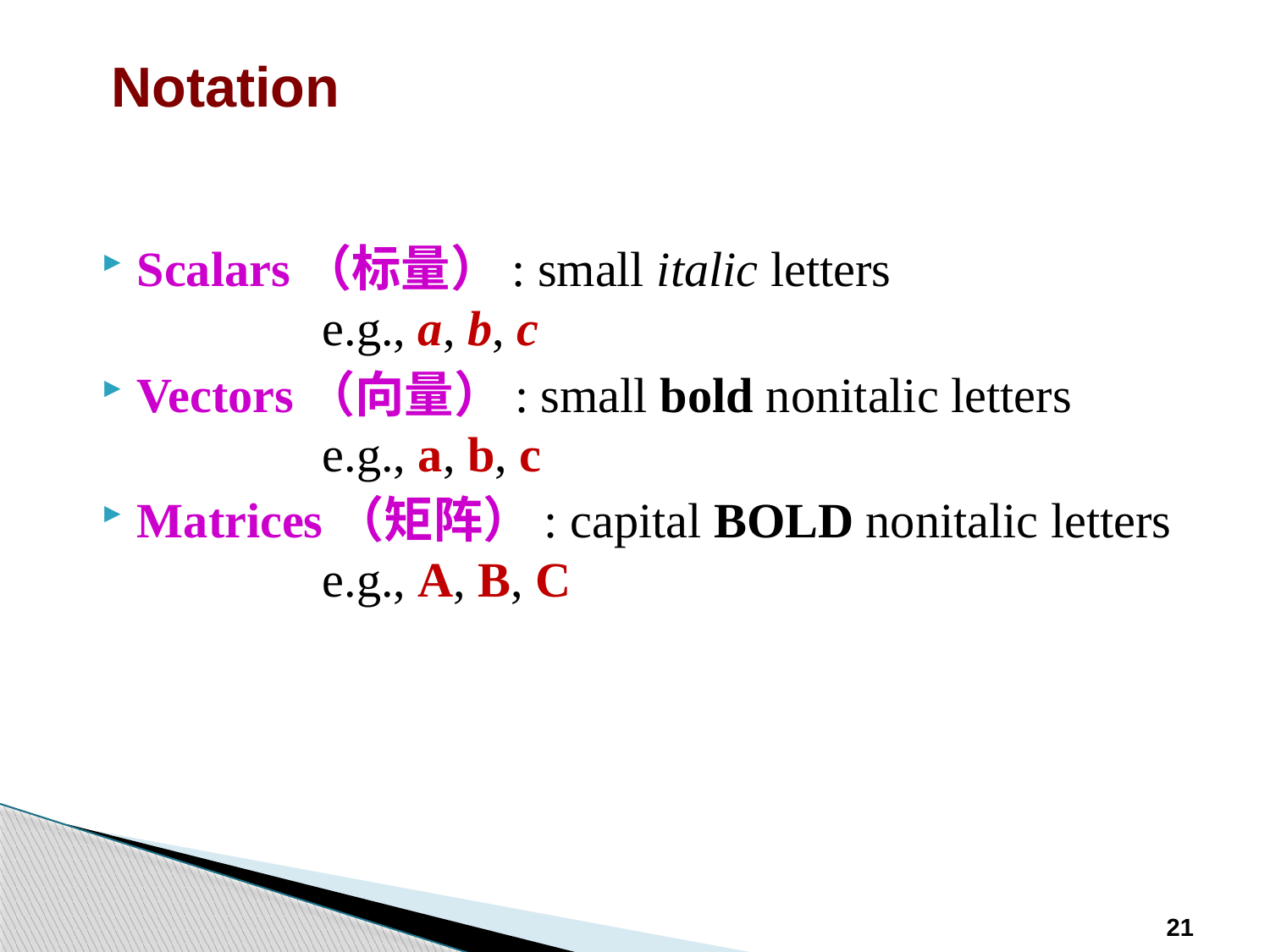

Notation
Scalars（标量）: small italic letters
                  e.g., a, b, c
Vectors（向量）: small bold nonitalic letters
                  e.g., a, b, c
Matrices（矩阵）: capital BOLD nonitalic letters
                  e.g., A, B, C
21